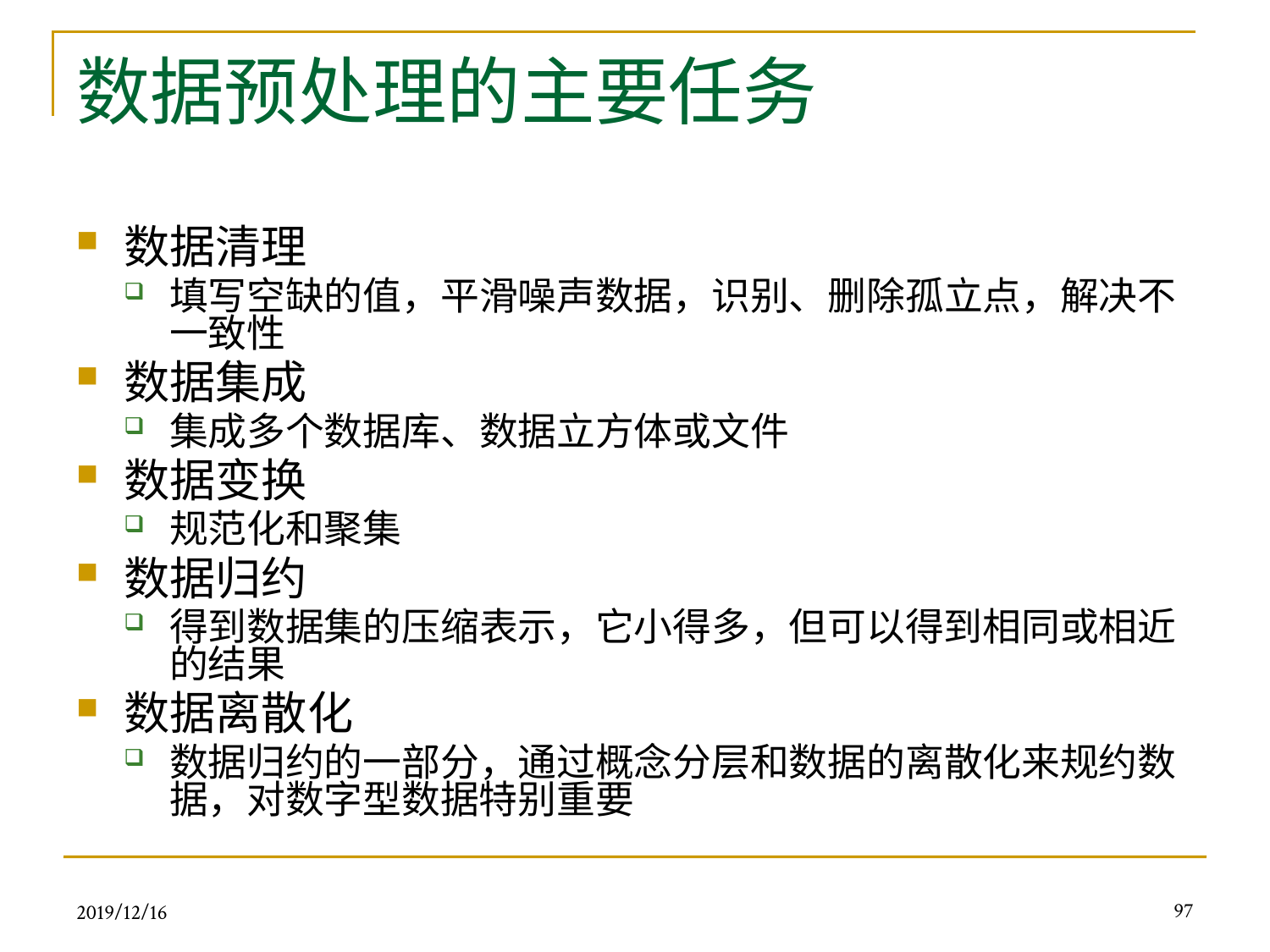

# 数据预处理的主要任务
数据清理
填写空缺的值，平滑噪声数据，识别、删除孤立点，解决不一致性
数据集成
集成多个数据库、数据立方体或文件
数据变换
规范化和聚集
数据归约
得到数据集的压缩表示，它小得多，但可以得到相同或相近的结果
数据离散化
数据归约的一部分，通过概念分层和数据的离散化来规约数据，对数字型数据特别重要
2019/12/16
97